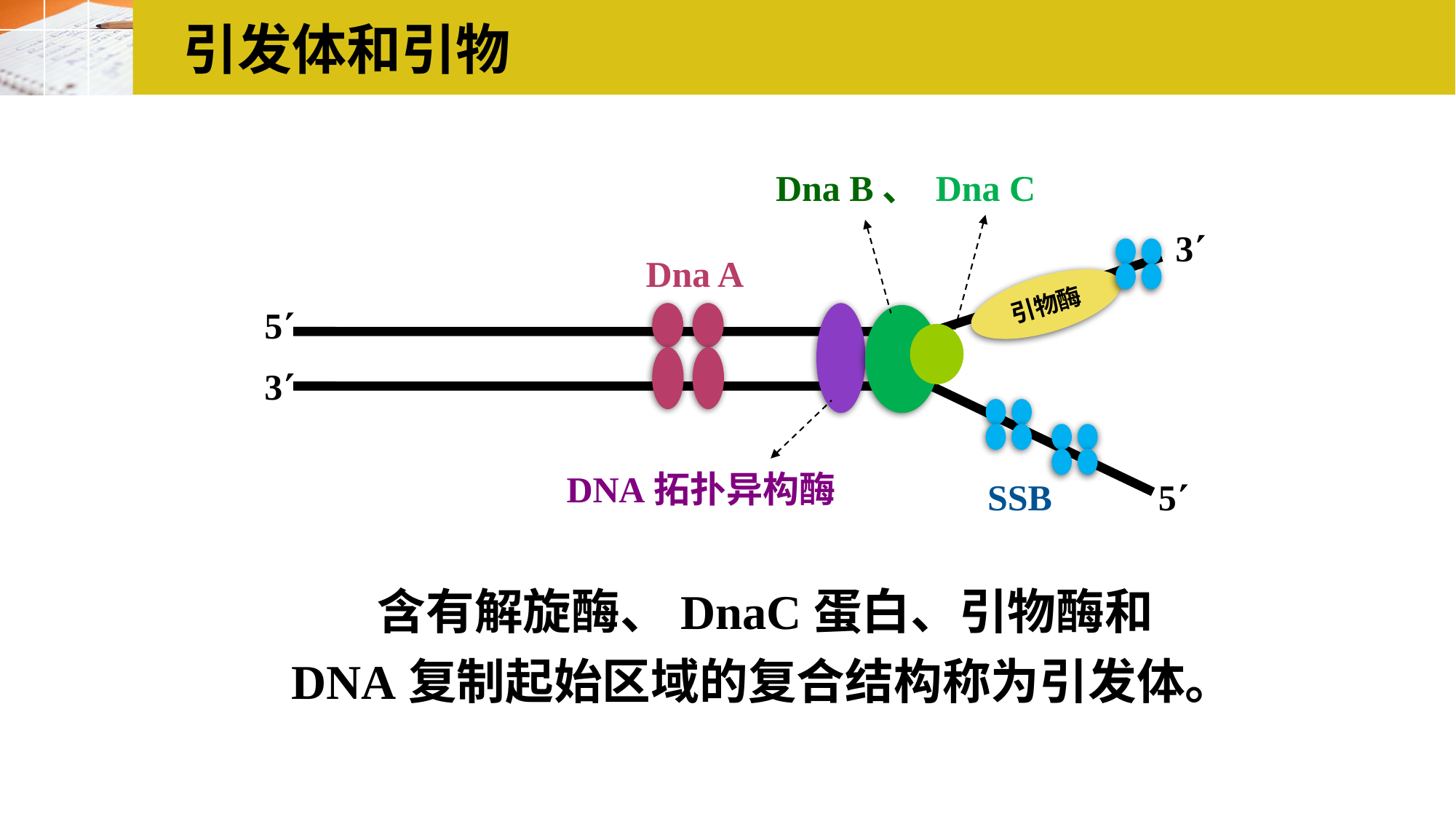

引发体和引物
      Dna B、 Dna C

3′

    Dna A

引物酶
5′

3′

DNA拓扑异构酶
SSB
5′
含有解旋酶、DnaC蛋白、引物酶和DNA复制起始区域的复合结构称为引发体。